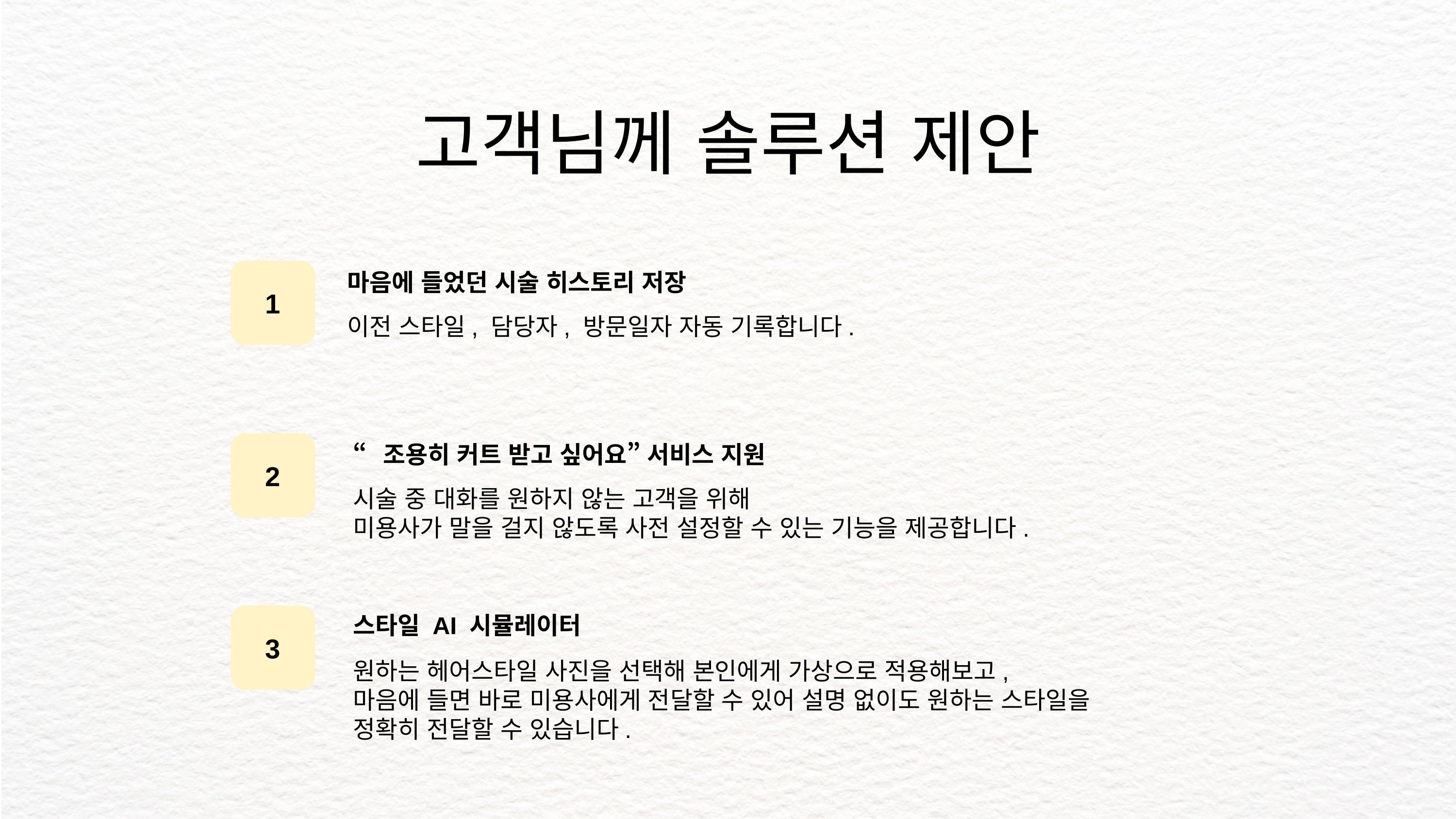

고객님께 솔루션 제안
1
마음에 들었던 시술 히스토리 저장
이전 스타일, 담당자, 방문일자 자동 기록합니다.
2
“조용히 커트 받고 싶어요” 서비스 지원
시술 중 대화를 원하지 않는 고객을 위해
미용사가 말을 걸지 않도록 사전 설정할 수 있는 기능을 제공합니다.
3
스타일 AI 시뮬레이터
원하는 헤어스타일 사진을 선택해 본인에게 가상으로 적용해보고,
마음에 들면 바로 미용사에게 전달할 수 있어 설명 없이도 원하는 스타일을 정확히 전달할 수 있습니다.